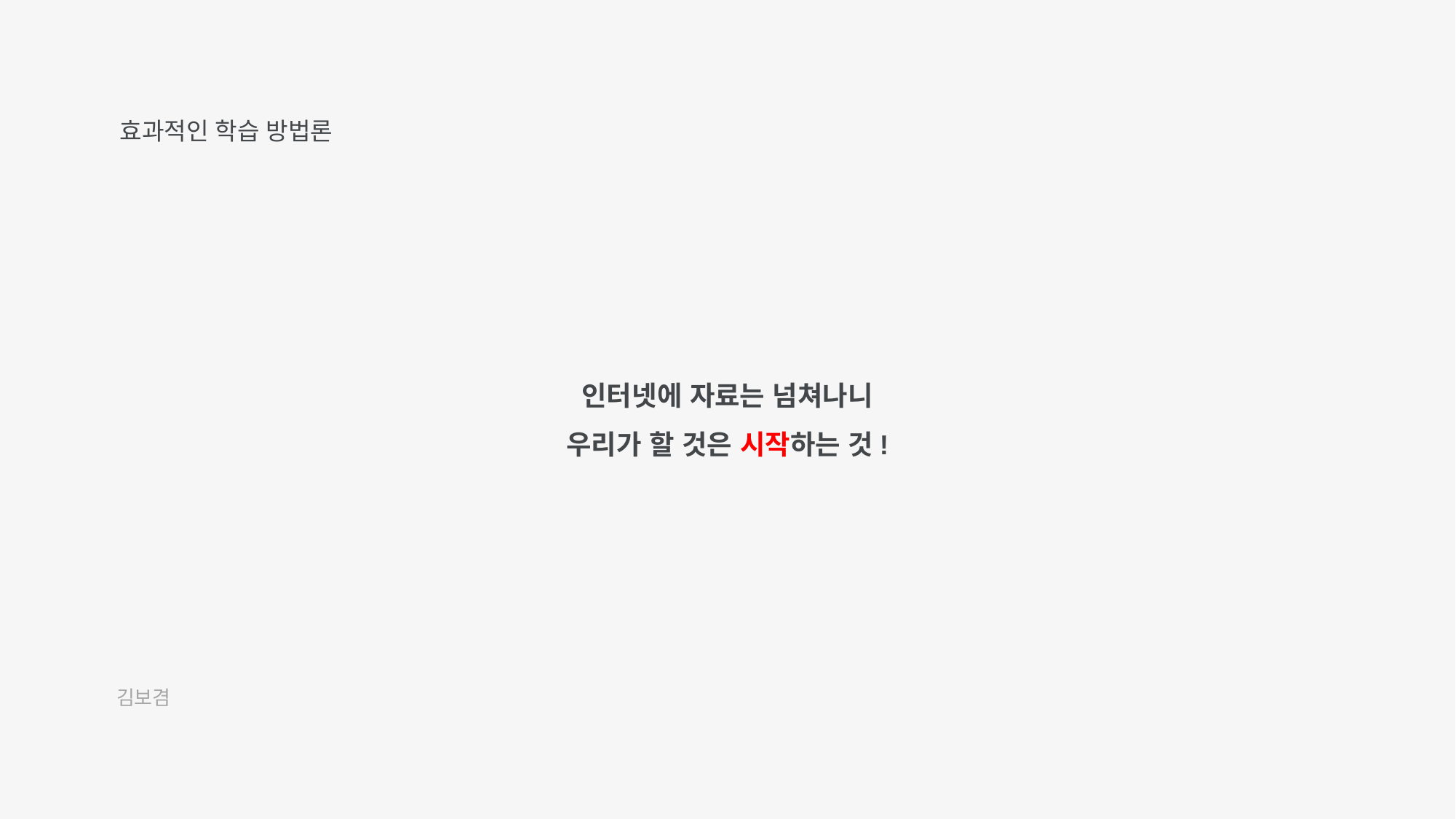

효과적인 학습 방법론
인터넷에 자료는 넘쳐나니
우리가 할 것은 시작하는 것!
김보겸